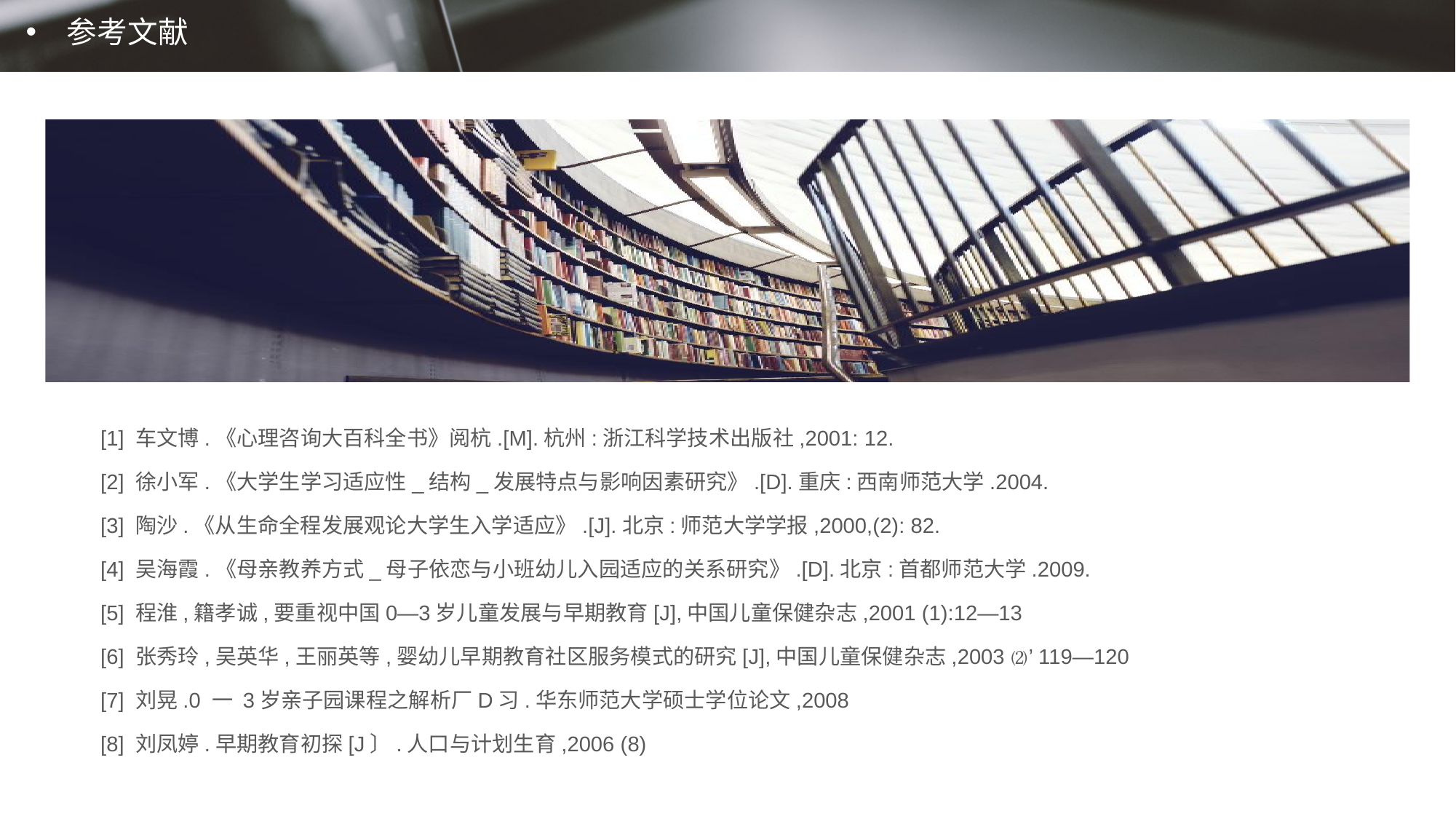

参考文献

[1] 车文博.《心理咨询大百科全书》阅杭.[M].杭州:浙江科学技术出版社,2001: 12.
[2] 徐小军.《大学生学习适应性_结构_发展特点与影响因素研究》.[D].重庆:西南师范大学.2004.
[3] 陶沙.《从生命全程发展观论大学生入学适应》.[J].北京:师范大学学报,2000,(2): 82.
[4] 吴海霞.《母亲教养方式_母子依恋与小班幼儿入园适应的关系研究》.[D].北京:首都师范大学.2009.
[5] 程淮,籍孝诚,要重视中国0—3岁儿童发展与早期教育[J],中国儿童保健杂志,2001 (1):12—13
[6] 张秀玲,吴英华,王丽英等,婴幼儿早期教育社区服务模式的研究[J],中国儿童保健杂志,2003 ⑵’ 119—120
[7] 刘晃.0 一 3岁亲子园课程之解析厂D习.华东师范大学硕士学位论文,2008
[8] 刘凤婷.早期教育初探[J〕.人口与计划生育,2006 (8)